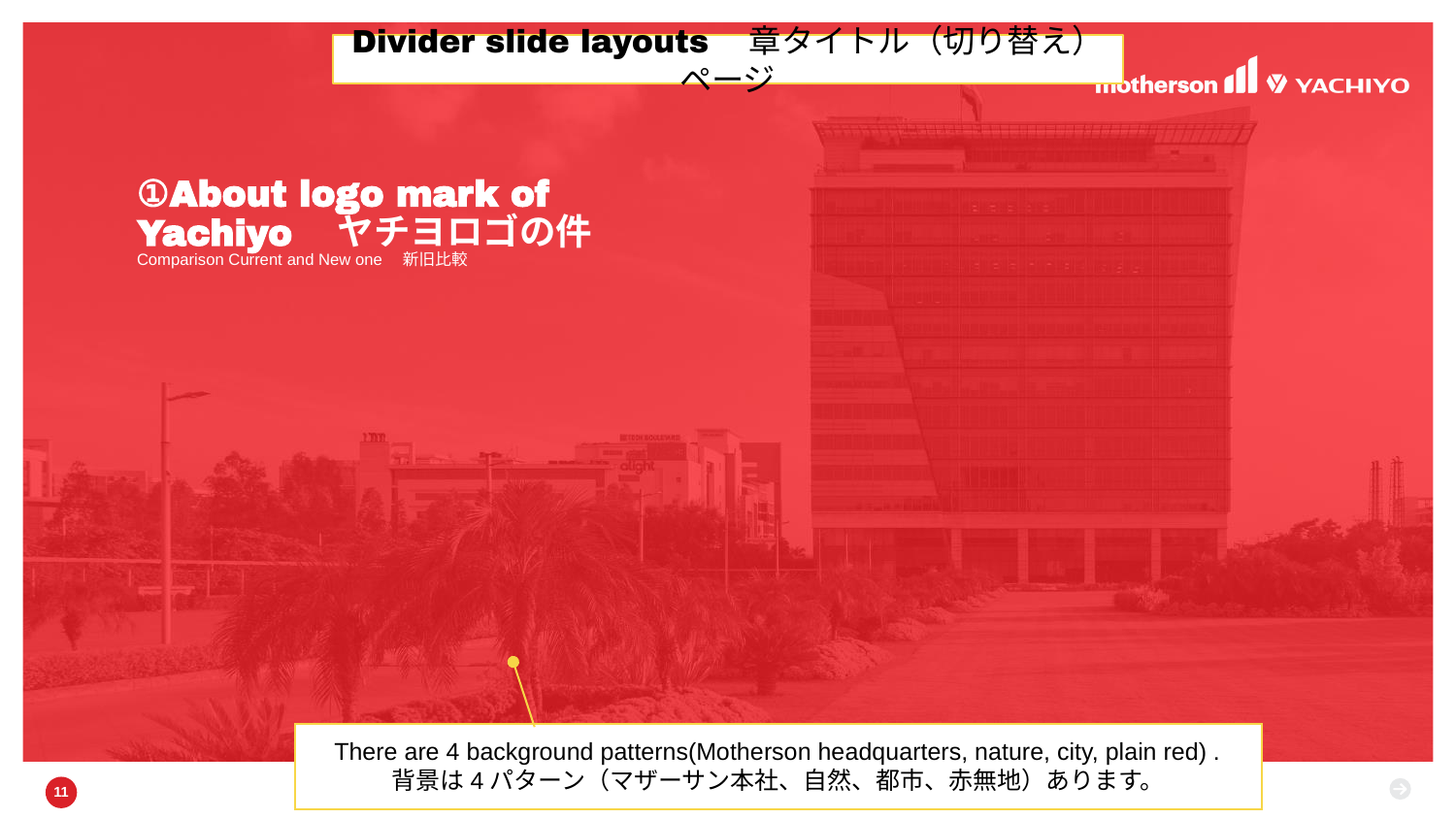

Divider slide layouts　章タイトル（切り替え）ページ
# ①About logo mark of Yachiyo　ヤチヨロゴの件
Comparison Current and New one　新旧比較
There are 4 background patterns(Motherson headquarters, nature, city, plain red) .
背景は4パターン（マザーサン本社、自然、都市、赤無地）あります。